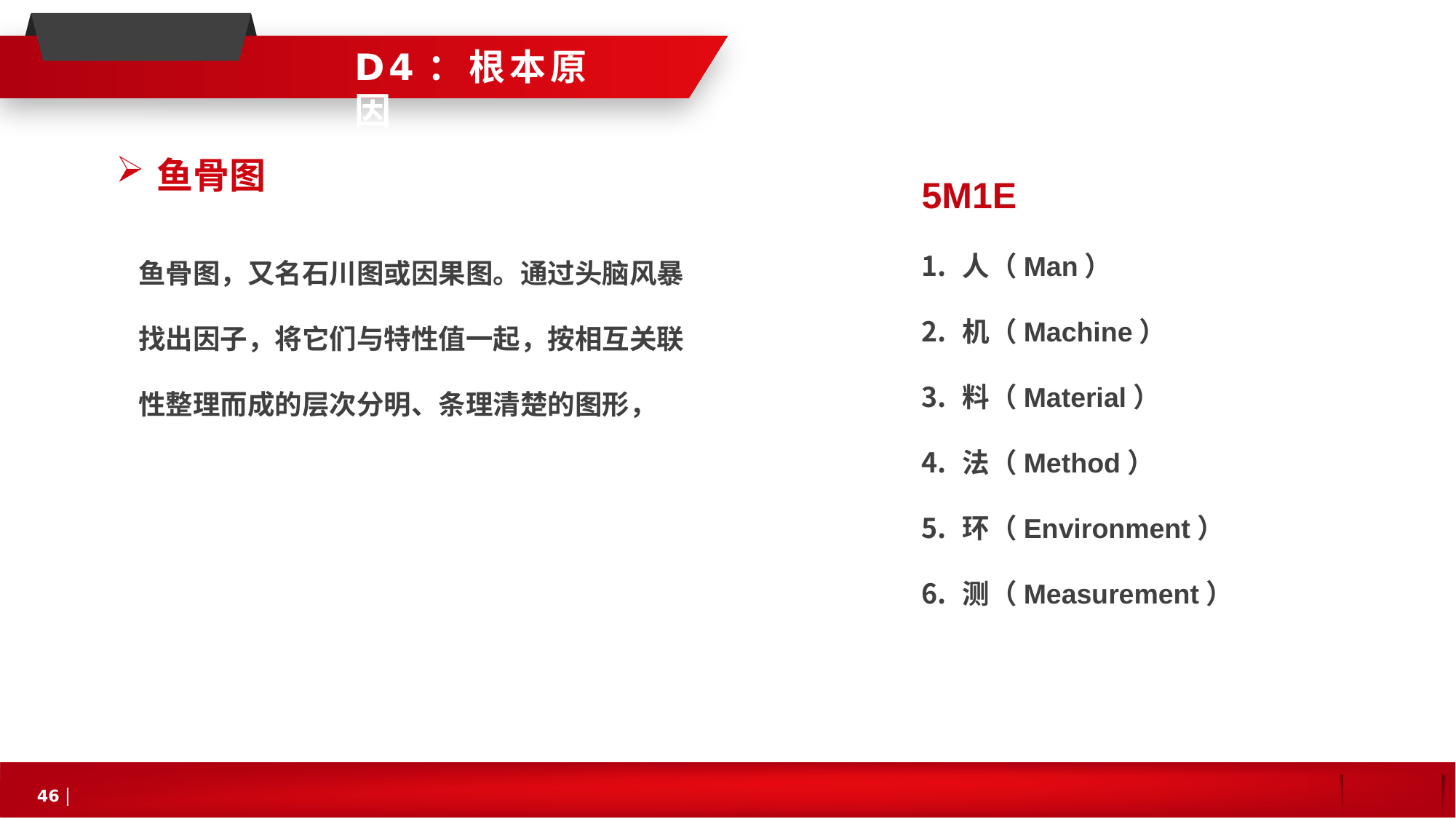

D4：根本原因
5M1E
人（Man）
机（Machine）
料（Material）
法（Method）
环（Environment）
测（Measurement）
鱼骨图
鱼骨图，又名石川图或因果图。通过头脑风暴找出因子，将它们与特性值一起，按相互关联性整理而成的层次分明、条理清楚的图形，